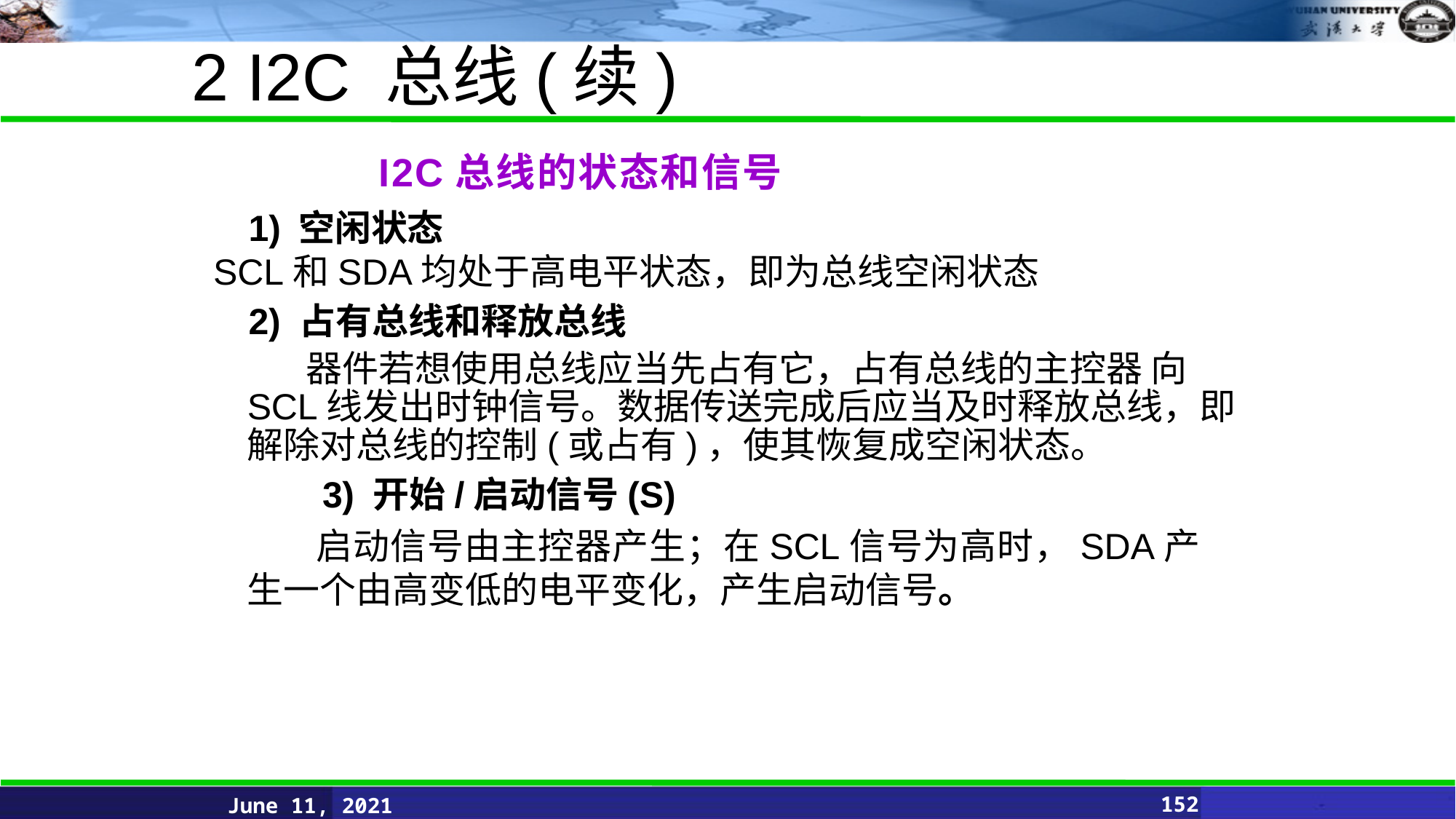

2 I2C 总线(续)
 	I2C总线的状态和信号
 	1)	空闲状态
SCL和SDA均处于高电平状态，即为总线空闲状态
 	2) 占有总线和释放总线

器件若想使用总线应当先占有它，占有总线的主控器 向SCL线发出时钟信号。数据传送完成后应当及时释放总线，即解除对总线的控制(或占有)，使其恢复成空闲状态。
 	3) 开始/启动信号(S)

启动信号由主控器产生；在SCL信号为高时，SDA产生一个由高变低的电平变化，产生启动信号。
June 11, 2021

152